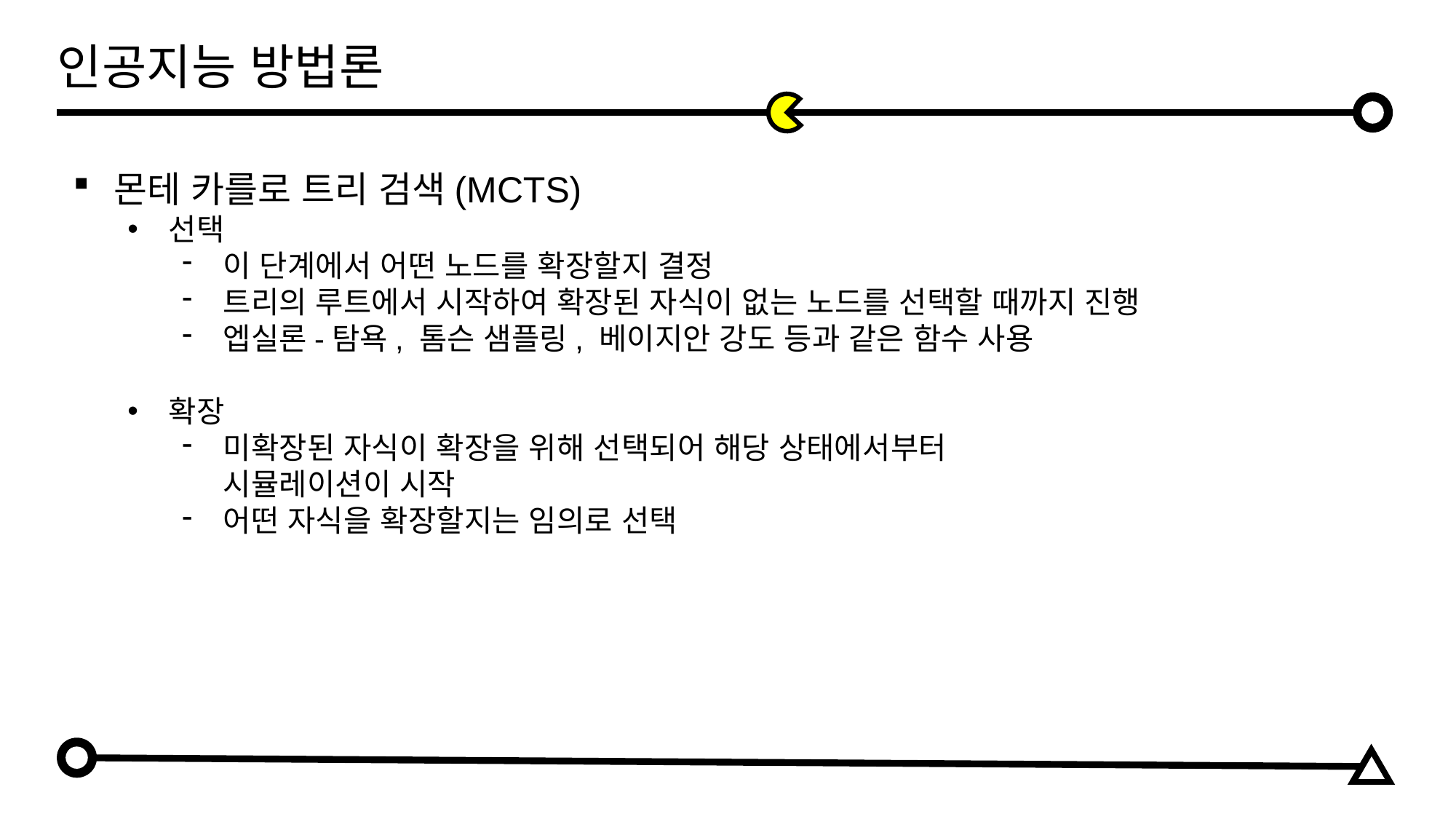

인공지능 방법론

몬테 카를로 트리 검색(MCTS)
선택
이 단계에서 어떤 노드를 확장할지 결정
트리의 루트에서 시작하여 확장된 자식이 없는 노드를 선택할 때까지 진행
엡실론-탐욕, 톰슨 샘플링, 베이지안 강도 등과 같은 함수 사용

확장
미확장된 자식이 확장을 위해 선택되어 해당 상태에서부터
시뮬레이션이 시작
어떤 자식을 확장할지는 임의로 선택